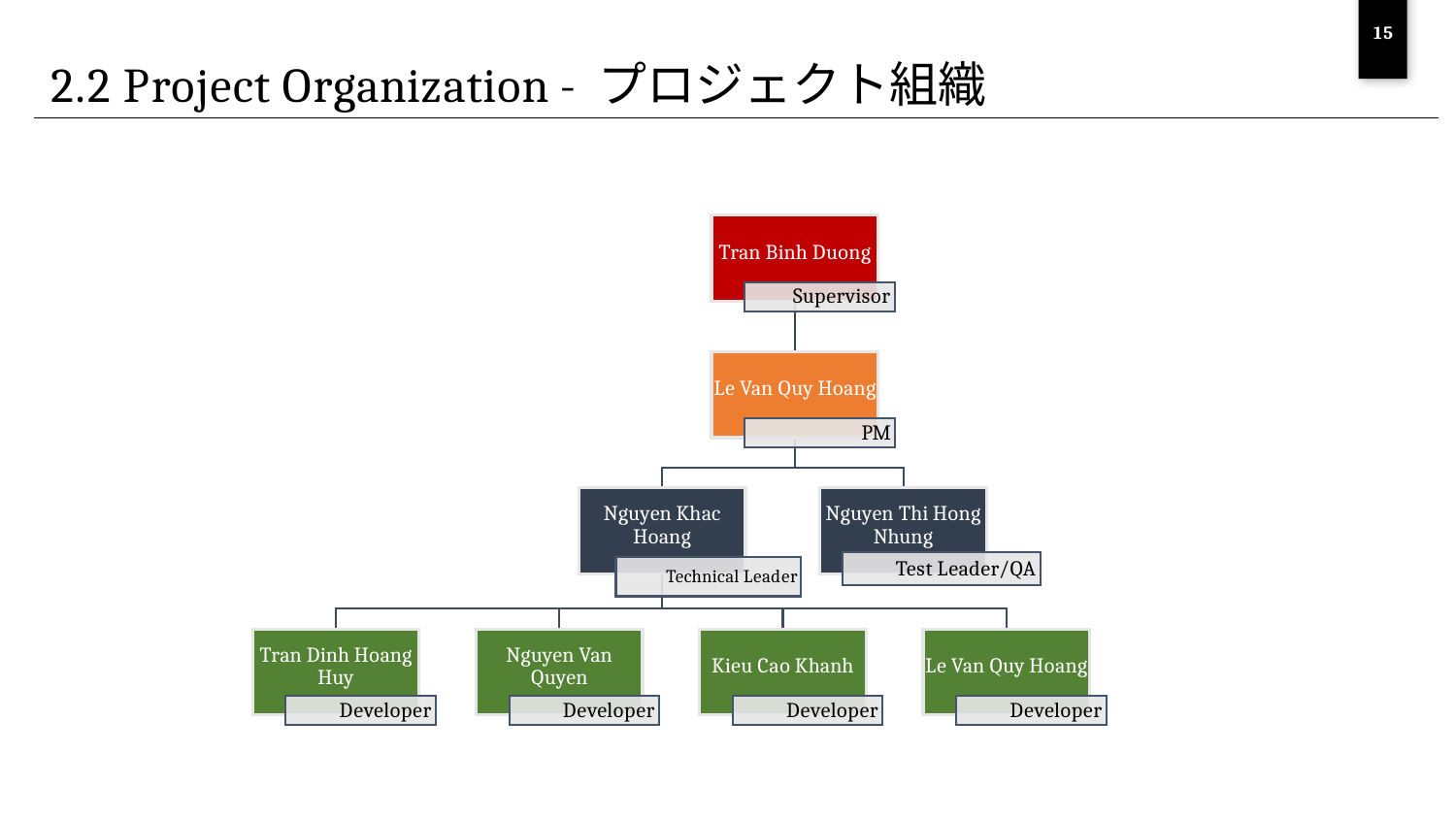

15
2.2 Project Organization - プロジェクト組織

Tran Binh Duong
Supervisor
Le Van Quy Hoang
PM
Nguyen Khac Hoang
Technical Leader
Tran Dinh Hoang Huy
Developer
Nguyen Van Quyen
Developer
Kieu Cao Khanh
Developer
Le Van Quy Hoang
Developer
Nguyen Thi Hong Nhung
Test Leader/QA